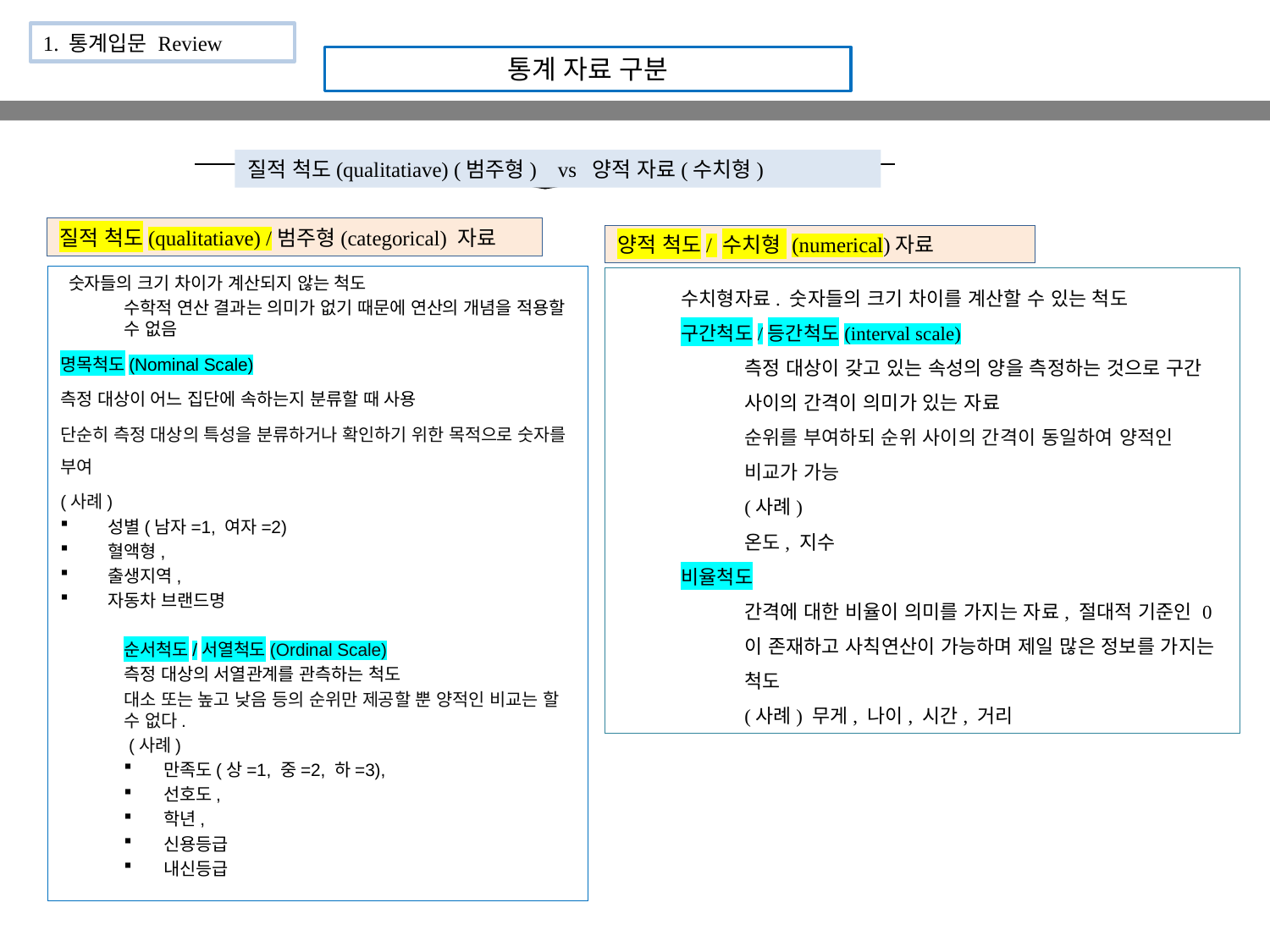

1. 통계입문 Review
통계 자료 구분

질적 척도(qualitatiave) (범주형)    vs  양적 자료(수치형)
질적 척도(qualitatiave) /범주형(categorical) 자료
양적 척도/ 수치형 (numerical)자료
 숫자들의 크기 차이가 계산되지 않는 척도
수학적 연산 결과는 의미가 없기 때문에 연산의 개념을 적용할 수 없음
명목척도(Nominal Scale)
측정 대상이 어느 집단에 속하는지 분류할 때 사용
단순히 측정 대상의 특성을 분류하거나 확인하기 위한 목적으로 숫자를 부여
(사례)
성별(남자=1, 여자=2)
혈액형,
출생지역,
자동차 브랜드명

순서척도/서열척도(Ordinal Scale)
측정 대상의 서열관계를 관측하는 척도
대소 또는 높고 낮음 등의 순위만 제공할 뿐 양적인 비교는 할 수 없다.
 (사례)
만족도(상=1, 중=2, 하=3),
선호도,
학년,
신용등급
내신등급
수치형자료. 숫자들의 크기 차이를 계산할 수 있는 척도
구간척도/등간척도(interval scale)
측정 대상이 갖고 있는 속성의 양을 측정하는 것으로 구간 사이의 간격이 의미가 있는 자료
순위를 부여하되 순위 사이의 간격이 동일하여 양적인 비교가 가능
(사례)
온도, 지수
비율척도
간격에 대한 비율이 의미를 가지는 자료, 절대적 기준인 0이 존재하고 사칙연산이 가능하며 제일 많은 정보를 가지는 척도
(사례) 무게, 나이, 시간, 거리